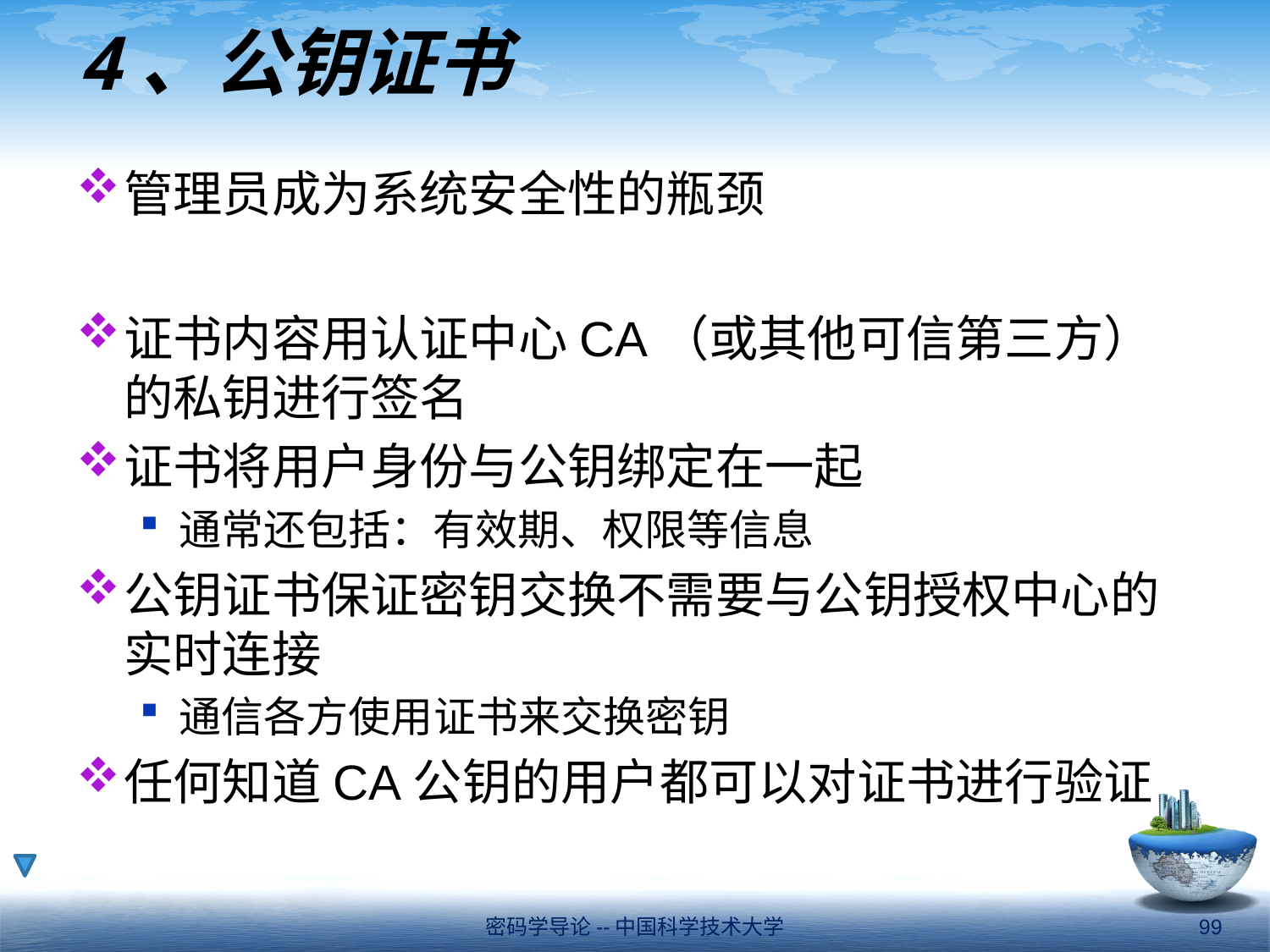

# 4、公钥证书
管理员成为系统安全性的瓶颈

证书内容用认证中心CA（或其他可信第三方）的私钥进行签名
证书将用户身份与公钥绑定在一起
通常还包括：有效期、权限等信息
公钥证书保证密钥交换不需要与公钥授权中心的实时连接
通信各方使用证书来交换密钥
任何知道CA公钥的用户都可以对证书进行验证

密码学导论--中国科学技术大学
99